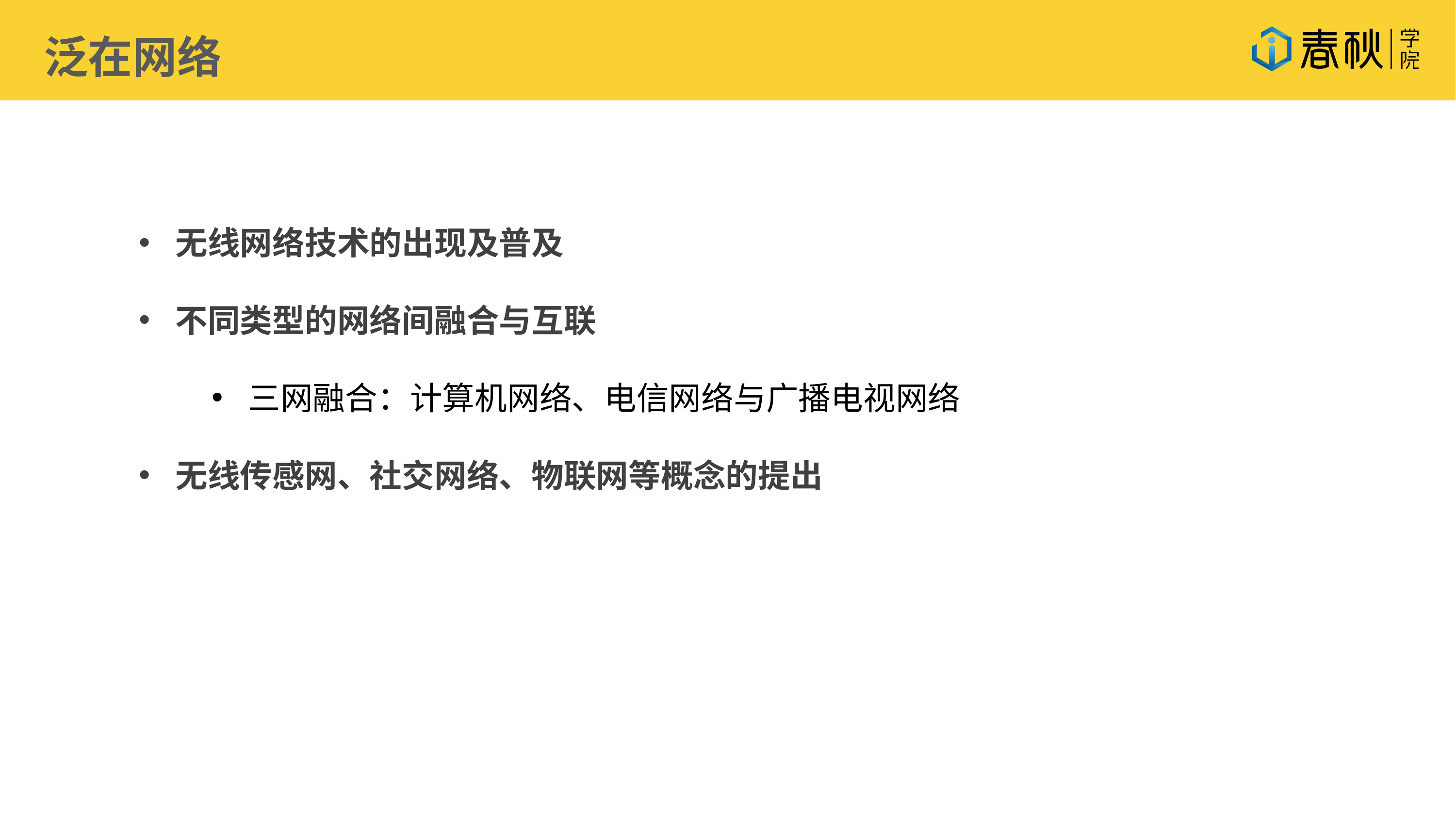

泛在网络
无线网络技术的出现及普及
不同类型的网络间融合与互联
三网融合：计算机网络、电信网络与广播电视网络
无线传感网、社交网络、物联网等概念的提出